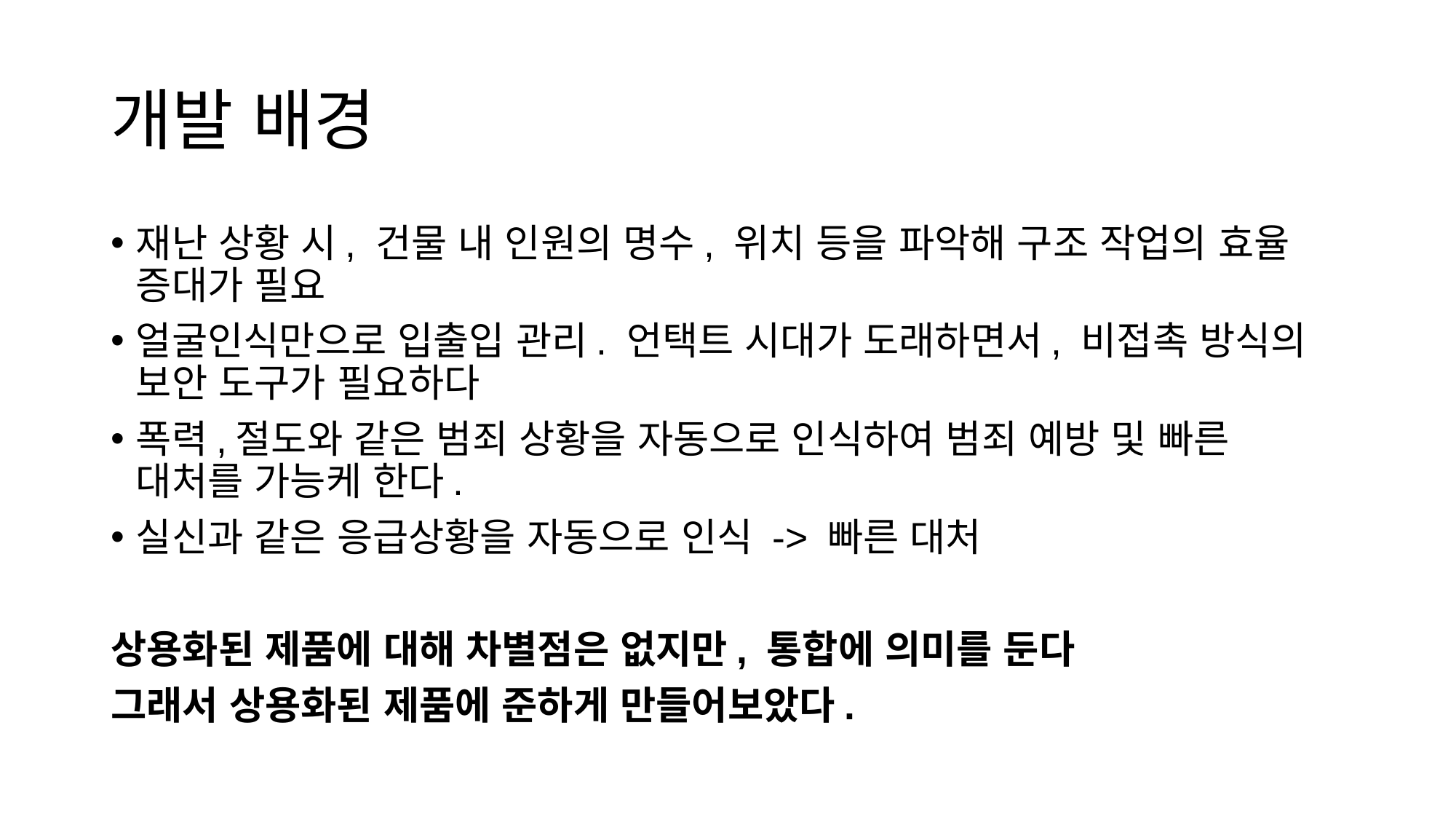

# 개발 배경
재난 상황 시, 건물 내 인원의 명수, 위치 등을 파악해 구조 작업의 효율 증대가 필요
얼굴인식만으로 입출입 관리. 언택트 시대가 도래하면서, 비접촉 방식의 보안 도구가 필요하다
폭력,절도와 같은 범죄 상황을 자동으로 인식하여 범죄 예방 및 빠른 대처를 가능케 한다.
실신과 같은 응급상황을 자동으로 인식 -> 빠른 대처

상용화된 제품에 대해 차별점은 없지만, 통합에 의미를 둔다
그래서 상용화된 제품에 준하게 만들어보았다.